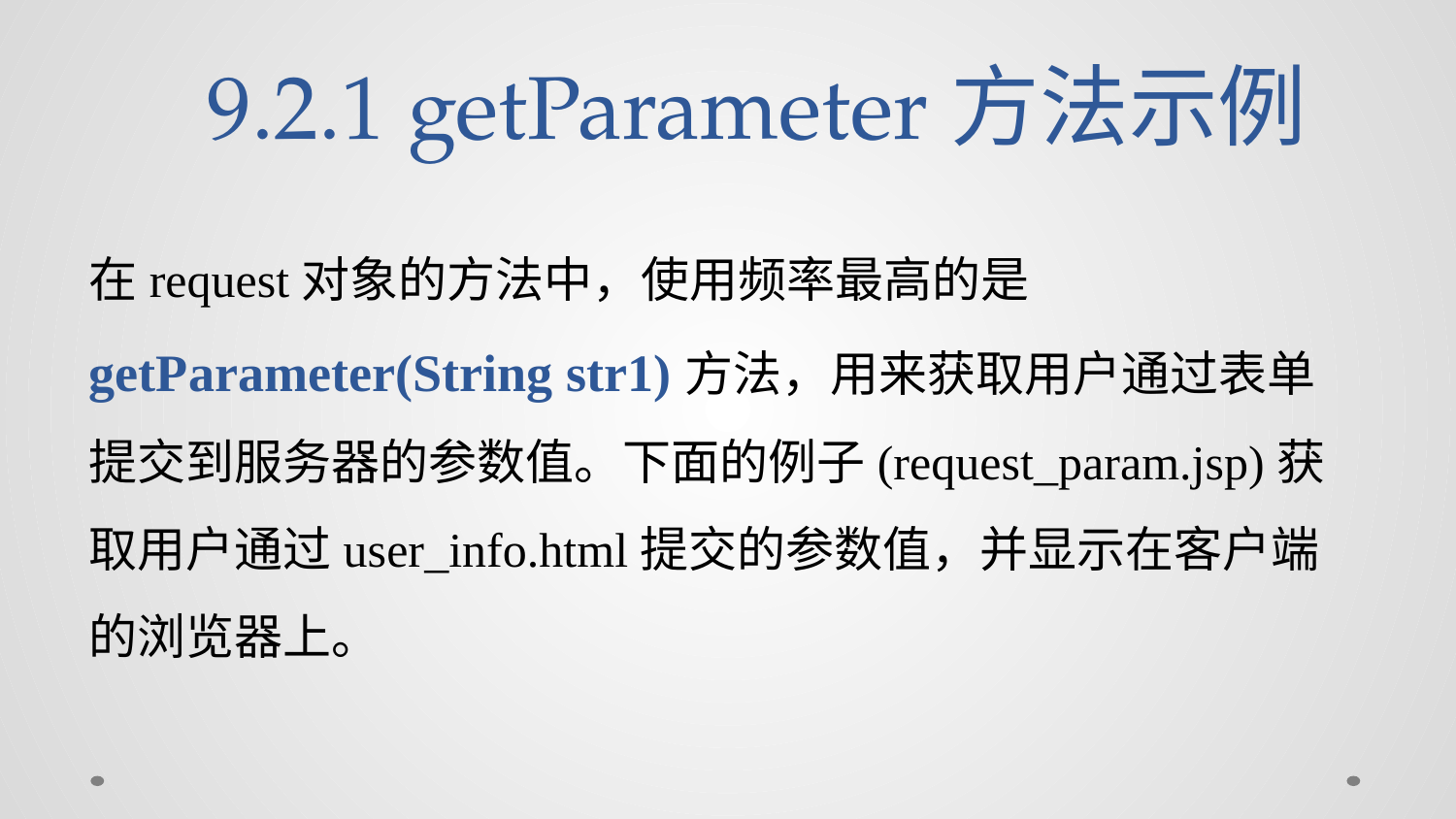

# 9.2.1 getParameter方法示例
在request对象的方法中，使用频率最高的是getParameter(String str1)方法，用来获取用户通过表单提交到服务器的参数值。下面的例子(request_param.jsp)获取用户通过user_info.html提交的参数值，并显示在客户端的浏览器上。